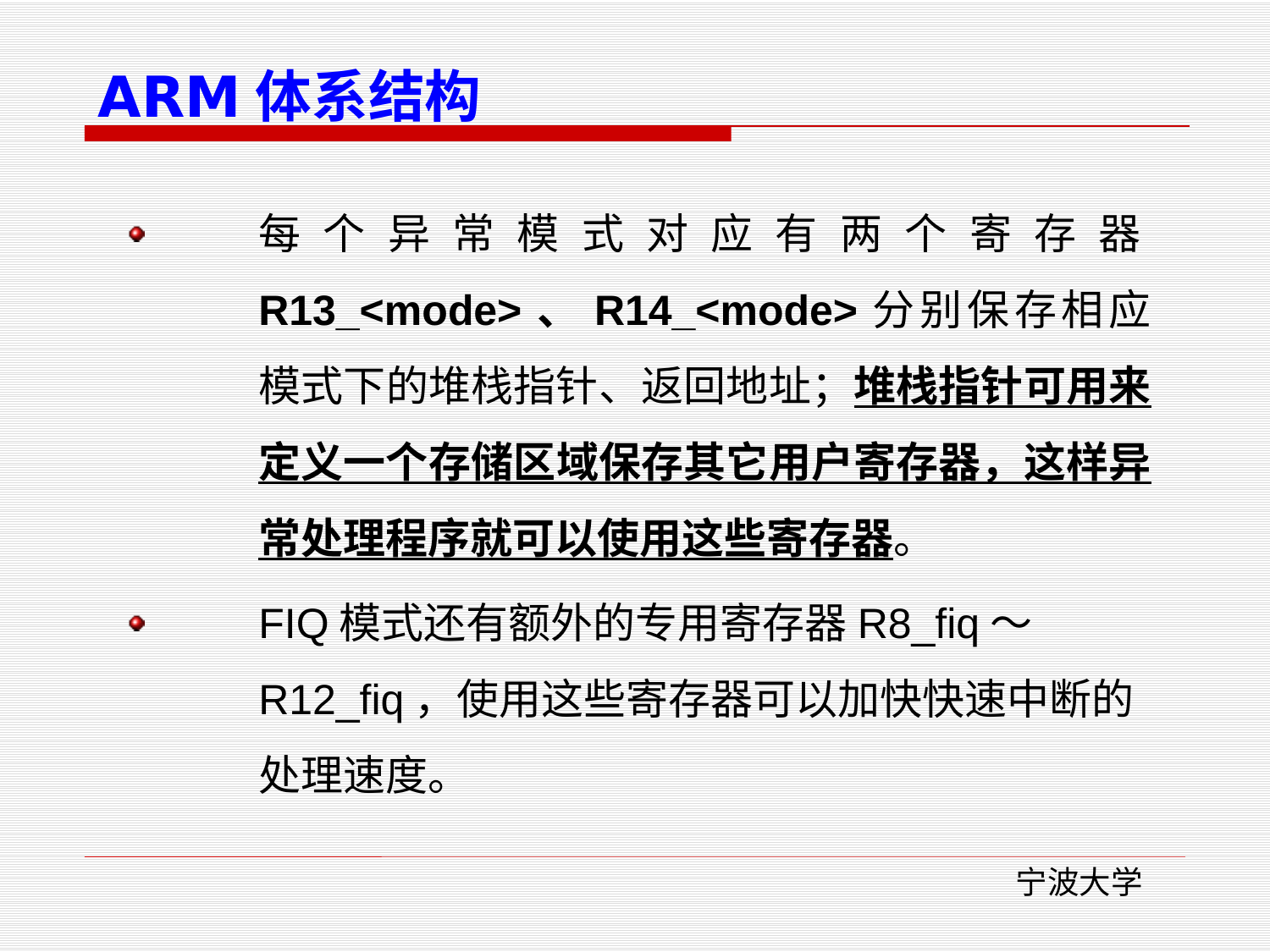

ARM体系结构
每个异常模式对应有两个寄存器R13_<mode>、R14_<mode>分别保存相应模式下的堆栈指针、返回地址；堆栈指针可用来定义一个存储区域保存其它用户寄存器，这样异常处理程序就可以使用这些寄存器。
FIQ模式还有额外的专用寄存器R8_fiq～R12_fiq，使用这些寄存器可以加快快速中断的处理速度。